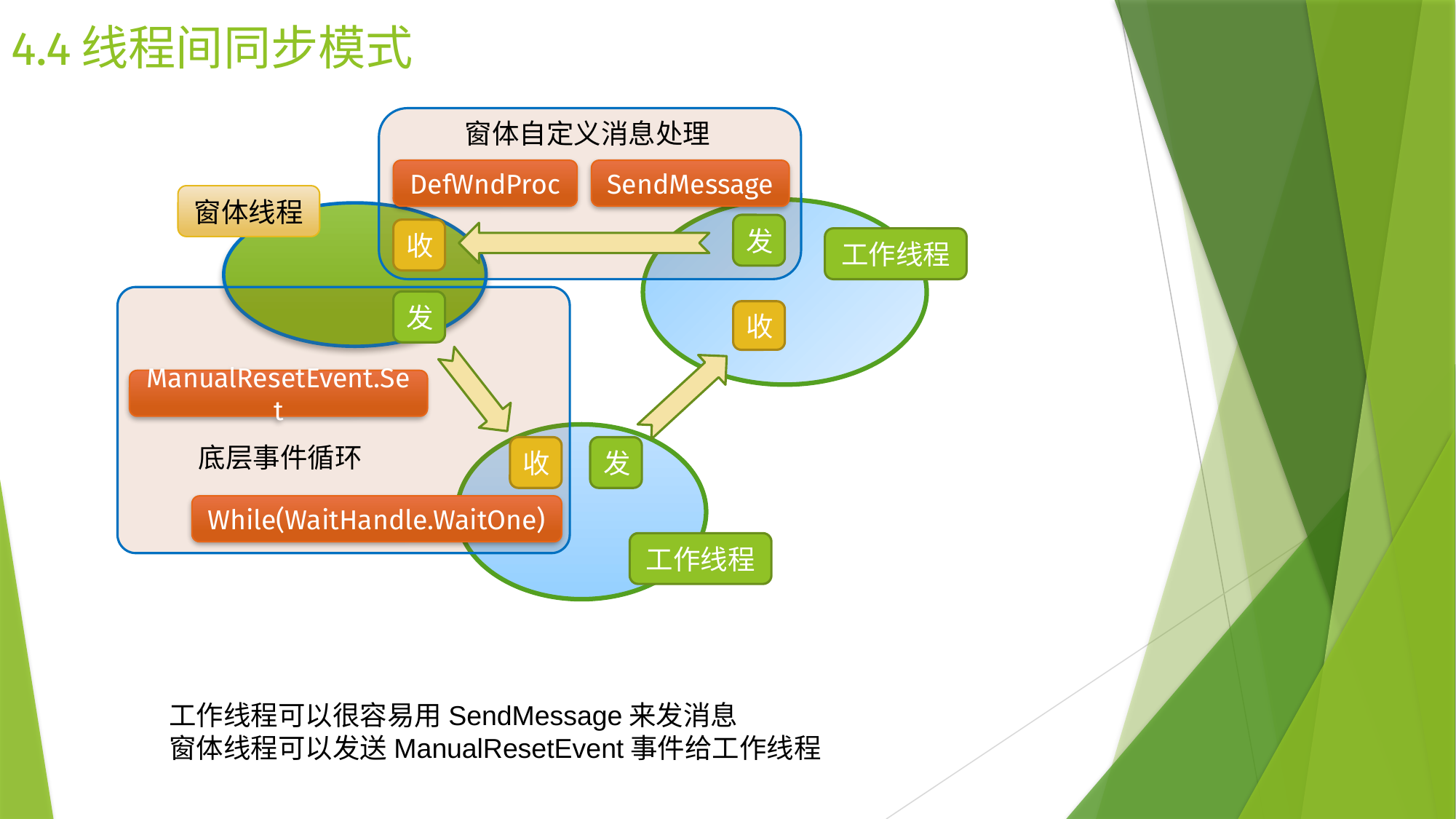

# 4.4线程间同步模式

窗体自定义消息处理
DefWndProc
SendMessage
窗体线程

发
收

工作线程

发
收
ManualResetEvent.Set

底层事件循环
收
发
While(WaitHandle.WaitOne)
工作线程
工作线程可以很容易用SendMessage来发消息
窗体线程可以发送ManualResetEvent事件给工作线程